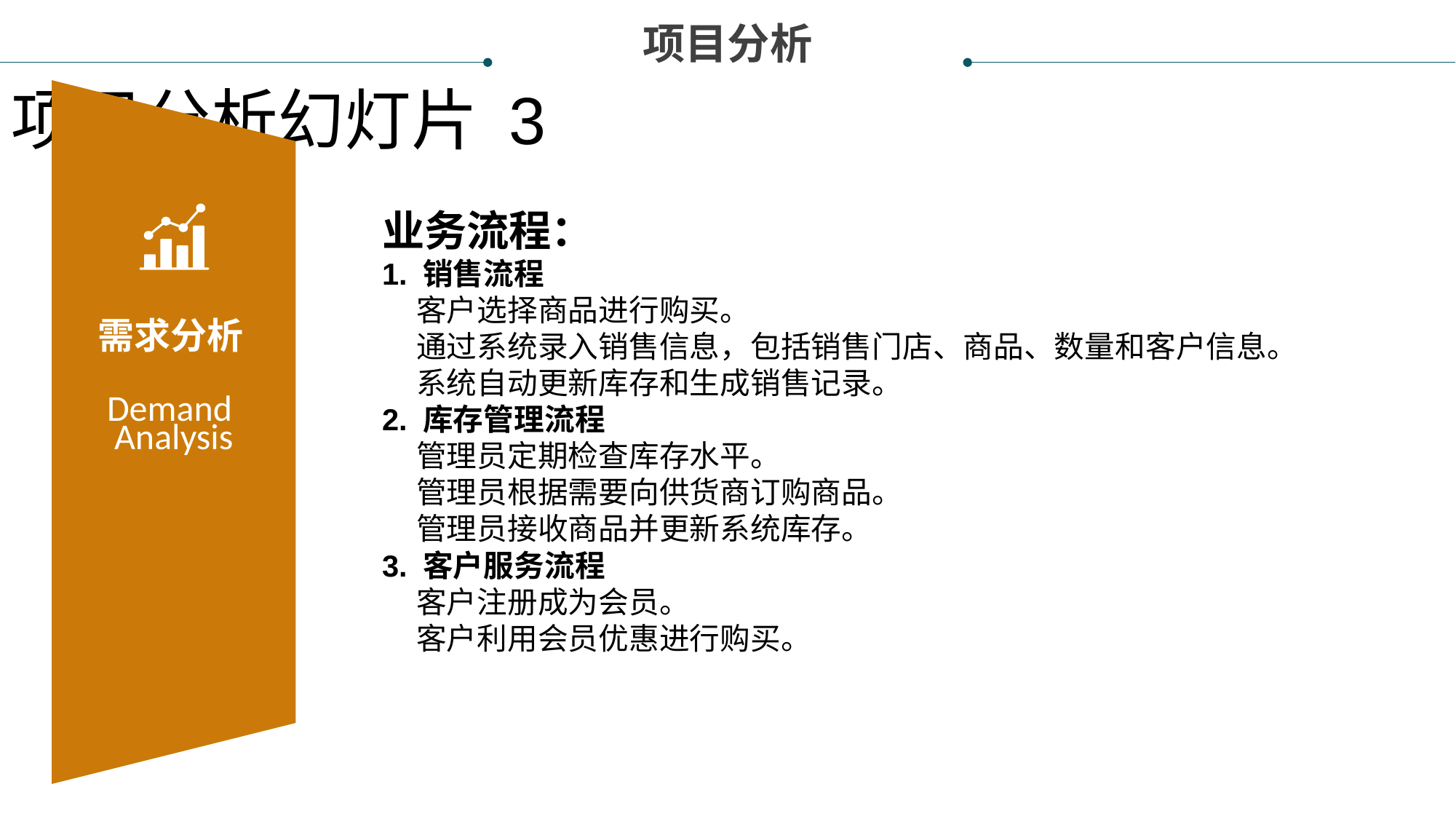

项目分析
项目分析幻灯片 3

需求分析
Demand
Analysis
业务流程：
1. 销售流程
    客户选择商品进行购买。
    通过系统录入销售信息，包括销售门店、商品、数量和客户信息。
    系统自动更新库存和生成销售记录。
2. 库存管理流程
    管理员定期检查库存水平。
    管理员根据需要向供货商订购商品。
    管理员接收商品并更新系统库存。
3. 客户服务流程
    客户注册成为会员。
    客户利用会员优惠进行购买。